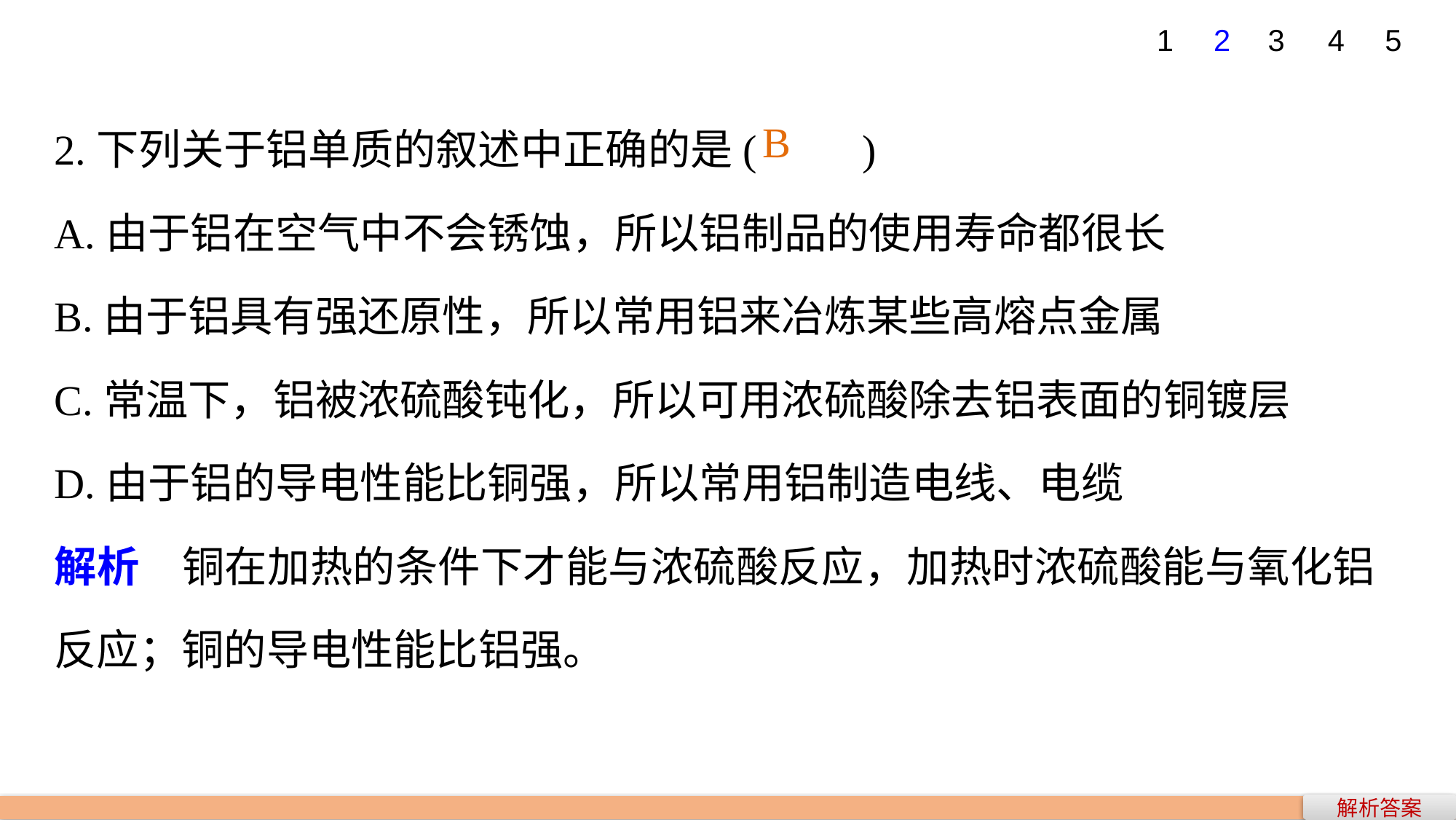

1
2
3
4
5
2.下列关于铝单质的叙述中正确的是(　　)
A.由于铝在空气中不会锈蚀，所以铝制品的使用寿命都很长
B.由于铝具有强还原性，所以常用铝来冶炼某些高熔点金属
C.常温下，铝被浓硫酸钝化，所以可用浓硫酸除去铝表面的铜镀层
D.由于铝的导电性能比铜强，所以常用铝制造电线、电缆
解析　铜在加热的条件下才能与浓硫酸反应，加热时浓硫酸能与氧化铝反应；铜的导电性能比铝强。
B
解析答案